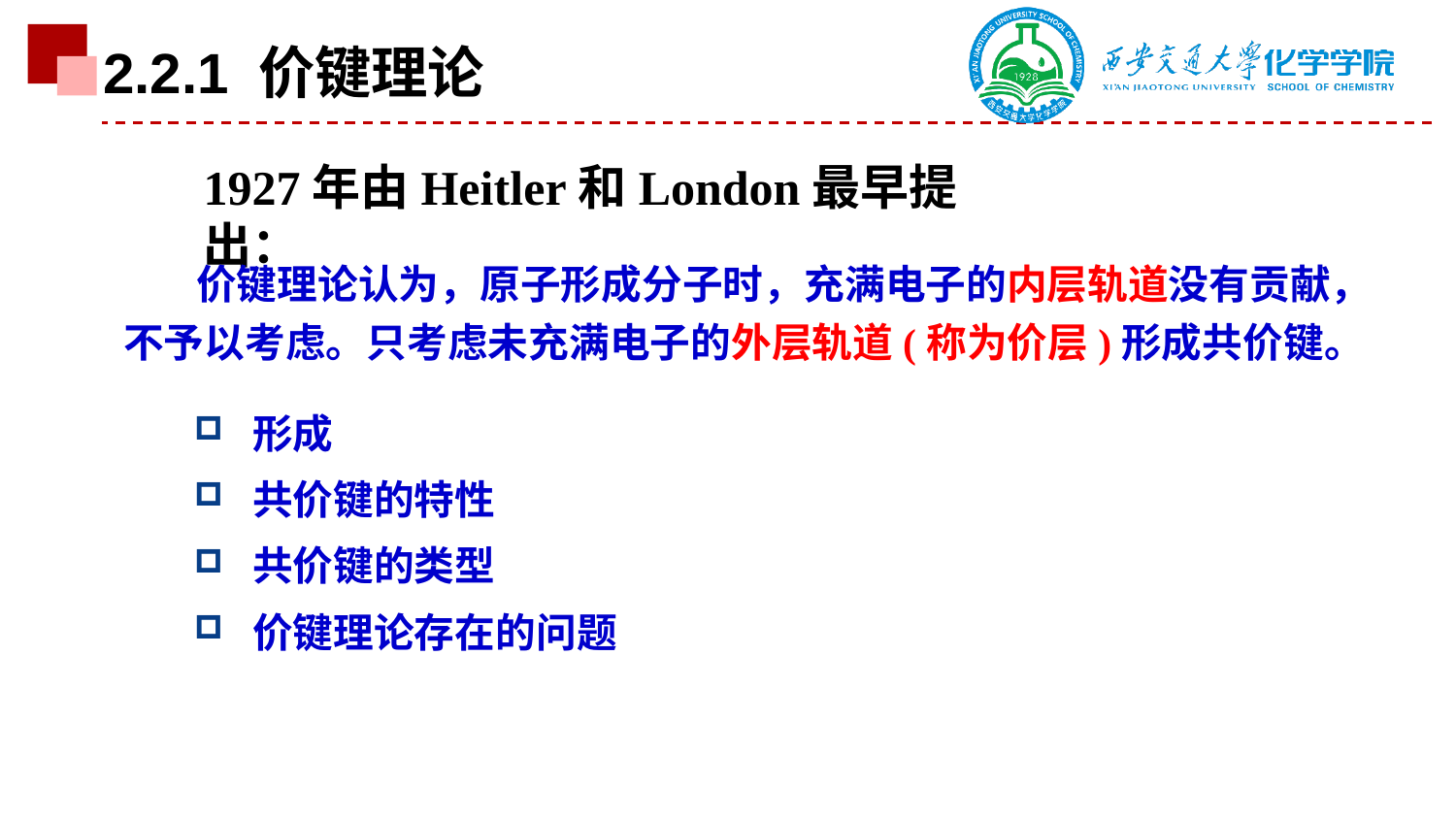

2.2.1 价键理论
1927年由Heitler和London最早提出：
价键理论认为，原子形成分子时，充满电子的内层轨道没有贡献，不予以考虑。只考虑未充满电子的外层轨道(称为价层)形成共价键。
  形成
  共价键的特性
  共价键的类型
  价键理论存在的问题